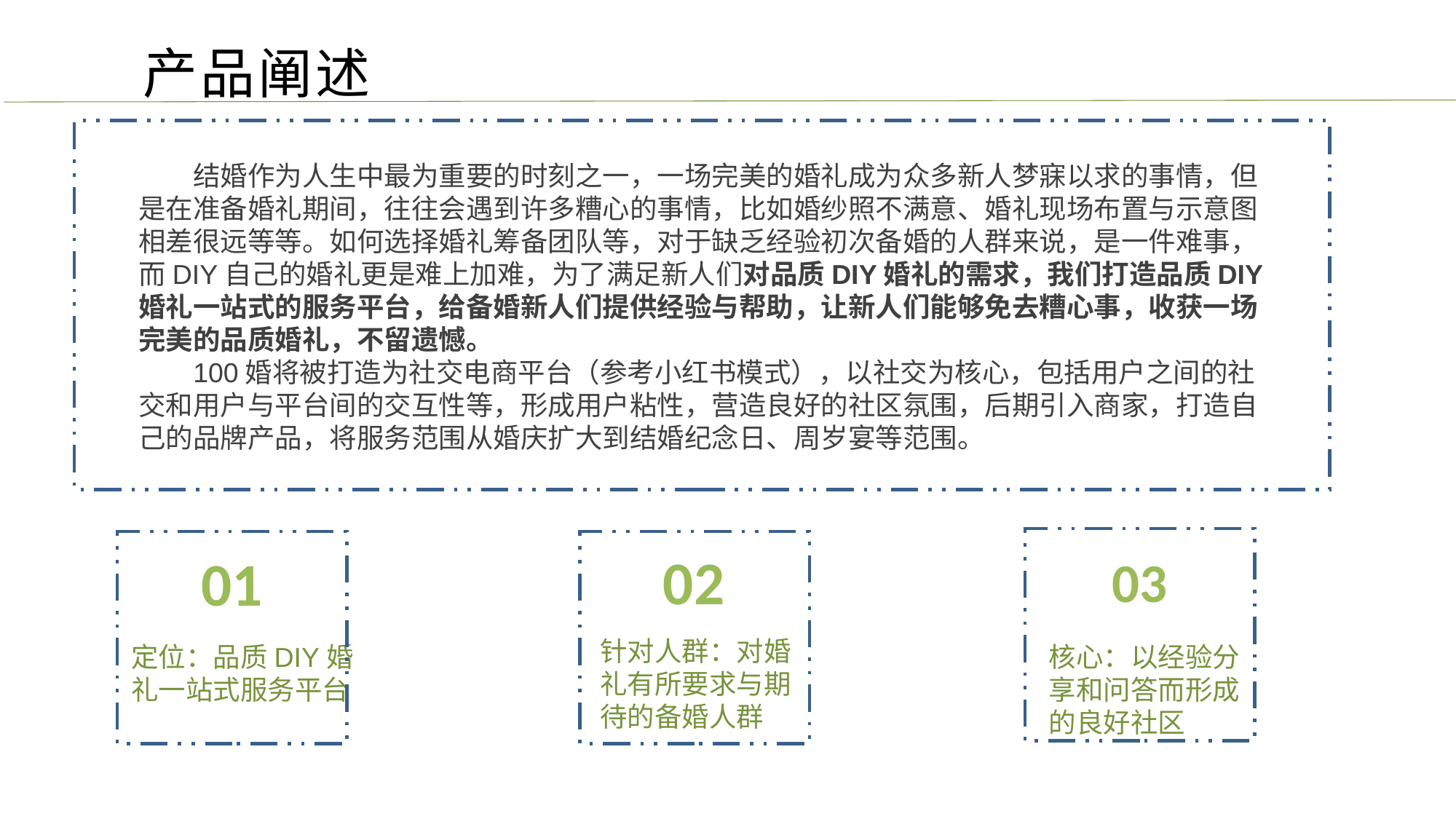

产 品 阐 述

结婚作为人生中最为重要的时刻之一，一场完美的婚礼成为众多新人梦寐以求的事情，但是在准备婚礼期间，往往会遇到许多糟心的事情，比如婚纱照不满意、婚礼现场布置与示意图相差很远等等。如何选择婚礼筹备团队等，对于缺乏经验初次备婚的人群来说，是一件难事，而DIY自己的婚礼更是难上加难，为了满足新人们对品质DIY婚礼的需求，我们打造品质DIY婚礼一站式的服务平台，给备婚新人们提供经验与帮助，让新人们能够免去糟心事，收获一场完美的品质婚礼，不留遗憾。
100婚将被打造为社交电商平台（参考小红书模式），以社交为核心，包括用户之间的社交和用户与平台间的交互性等，形成用户粘性，营造良好的社区氛围，后期引入商家，打造自己的品牌产品，将服务范围从婚庆扩大到结婚纪念日、周岁宴等范围。

定位：品质DIY婚礼一站式服务平台

02
01
03
针对人群：对婚礼有所要求与期待的备婚人群
核心：以经验分享和问答而形成的良好社区